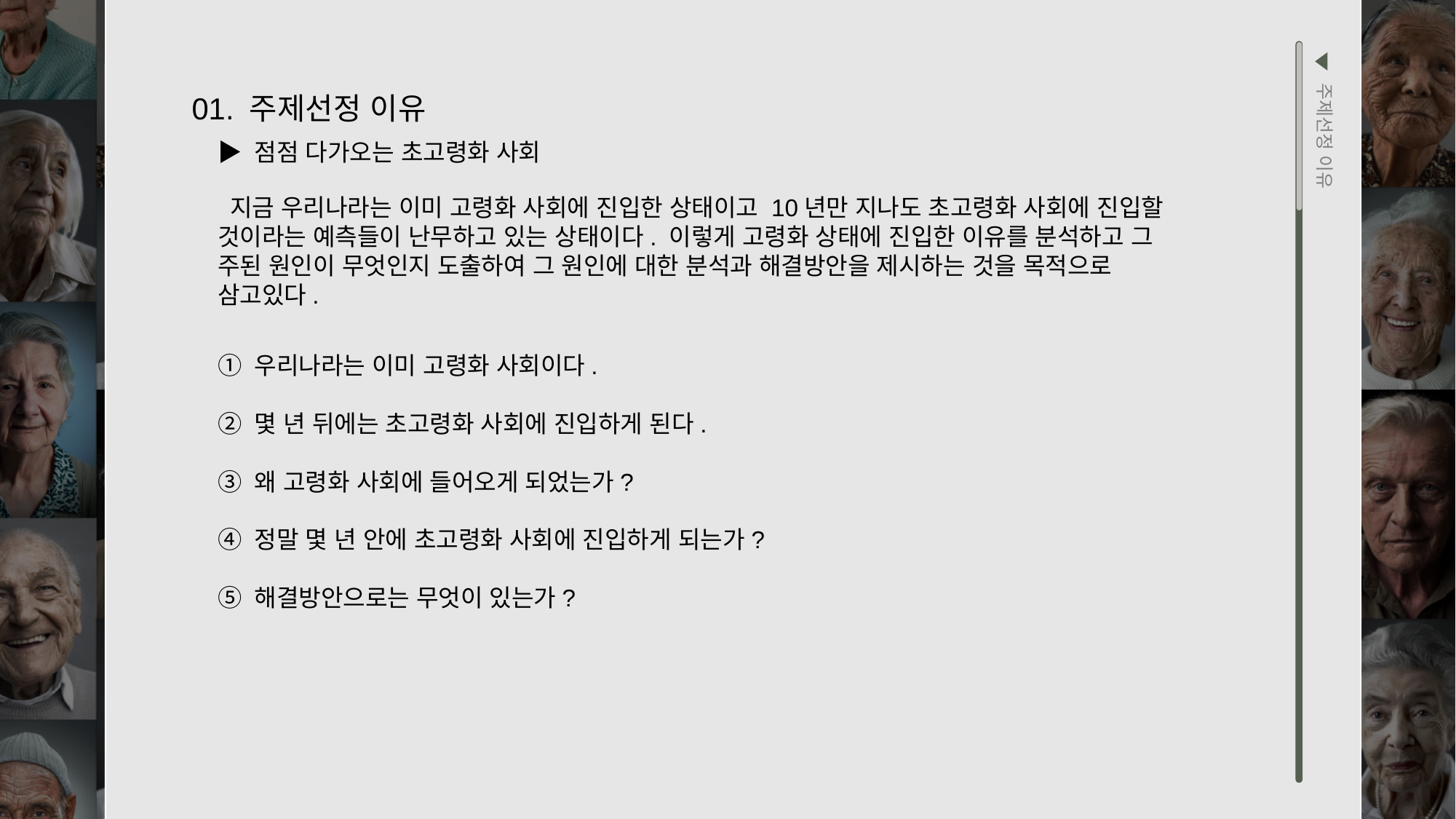

주제선정 이유
01. 주제선정 이유
▶ 점점 다가오는 초고령화 사회
 지금 우리나라는 이미 고령화 사회에 진입한 상태이고 10년만 지나도 초고령화 사회에 진입할 것이라는 예측들이 난무하고 있는 상태이다. 이렇게 고령화 상태에 진입한 이유를 분석하고 그 주된 원인이 무엇인지 도출하여 그 원인에 대한 분석과 해결방안을 제시하는 것을 목적으로 삼고있다.

① 우리나라는 이미 고령화 사회이다.

② 몇 년 뒤에는 초고령화 사회에 진입하게 된다.

③ 왜 고령화 사회에 들어오게 되었는가?

④ 정말 몇 년 안에 초고령화 사회에 진입하게 되는가?

⑤ 해결방안으로는 무엇이 있는가?